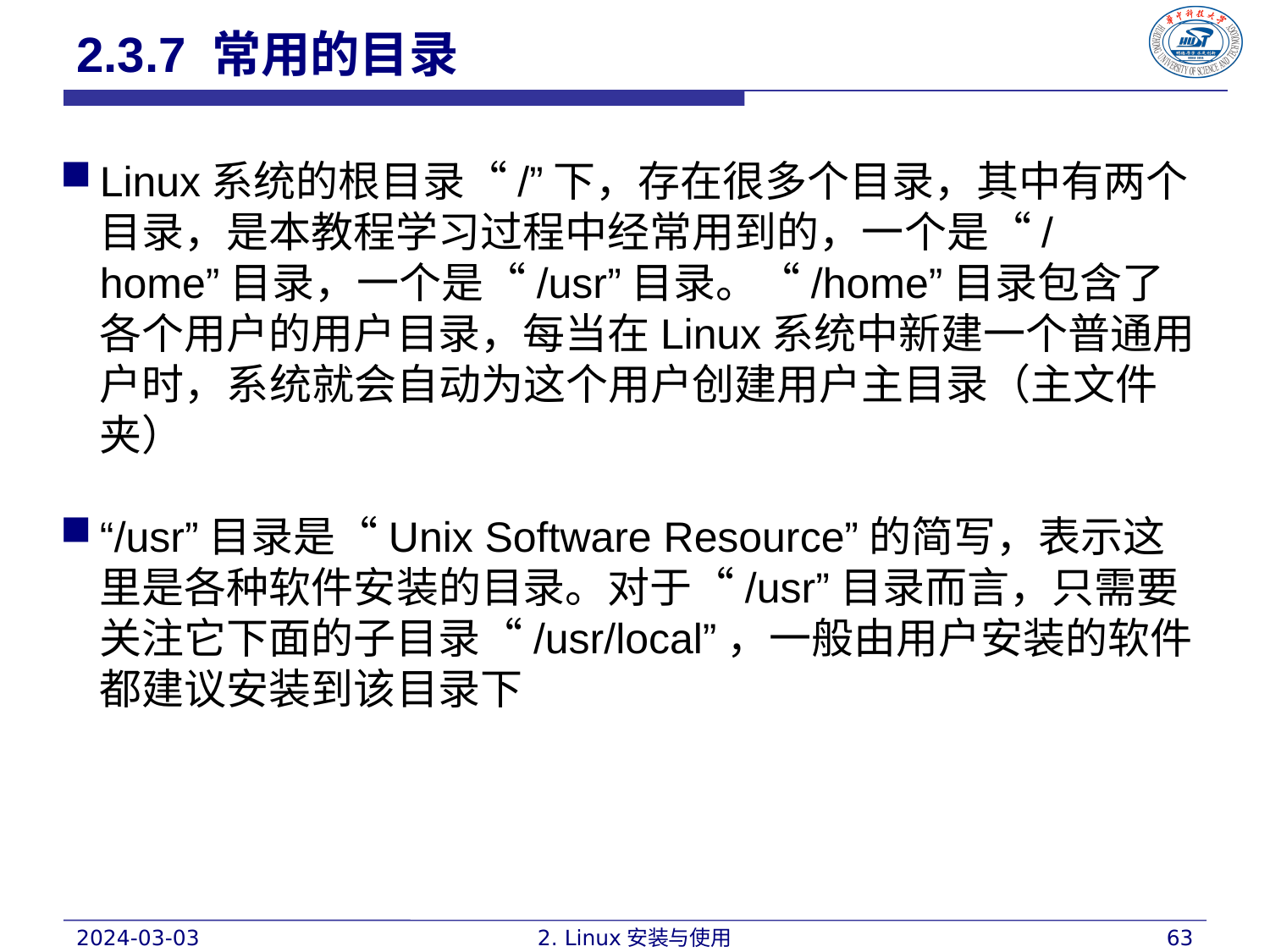

2.3.7 常用的目录
Linux系统的根目录“/”下，存在很多个目录，其中有两个目录，是本教程学习过程中经常用到的，一个是“/home”目录，一个是“/usr”目录。“/home”目录包含了各个用户的用户目录，每当在Linux系统中新建一个普通用户时，系统就会自动为这个用户创建用户主目录（主文件夹）

“/usr”目录是“Unix Software Resource”的简写，表示这里是各种软件安装的目录。对于“/usr”目录而言，只需要关注它下面的子目录“/usr/local”，一般由用户安装的软件都建议安装到该目录下
2024-03-03
2. Linux安装与使用
63